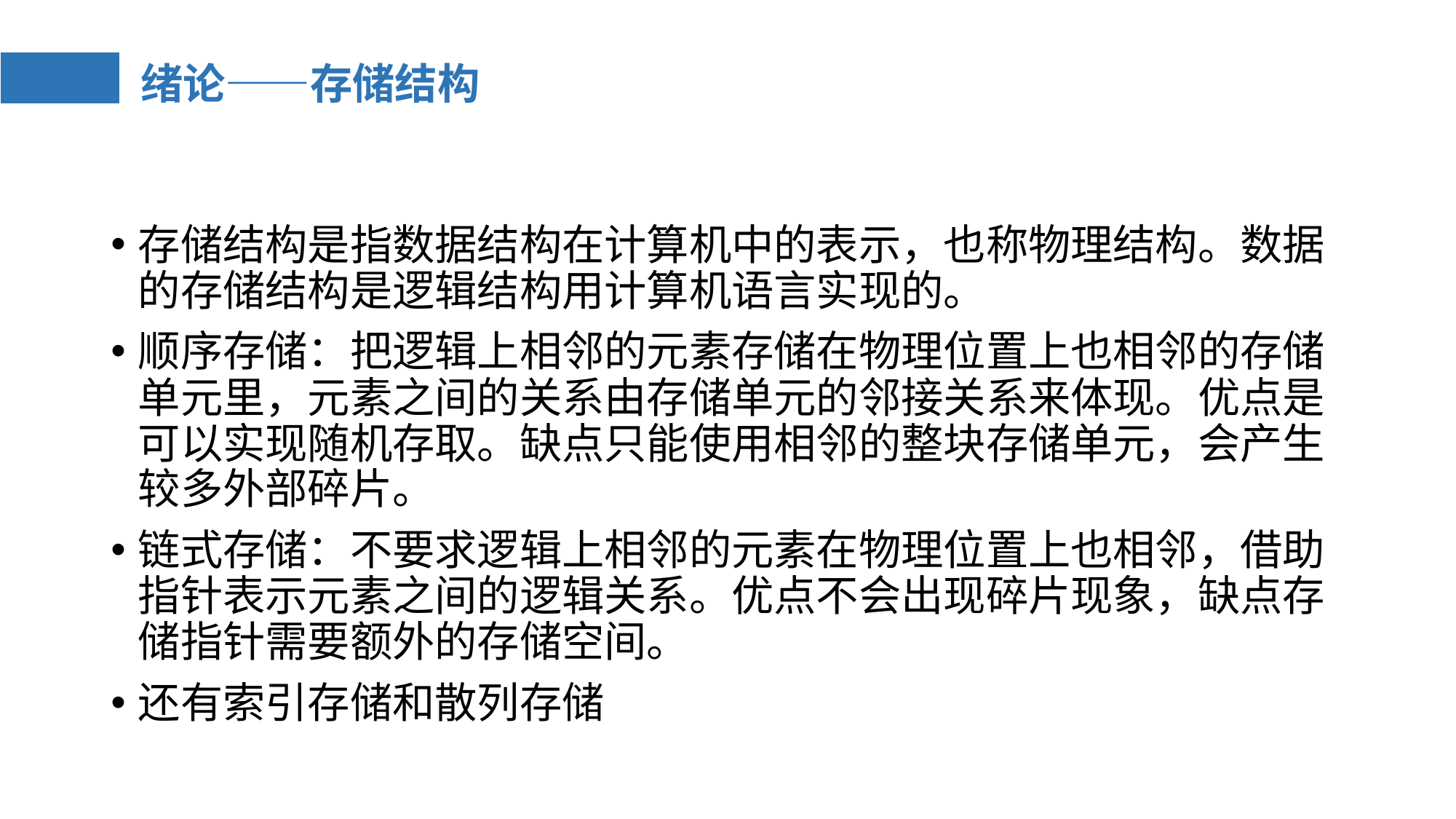

# 绪论——存储结构
存储结构是指数据结构在计算机中的表示，也称物理结构。数据的存储结构是逻辑结构用计算机语言实现的。
顺序存储：把逻辑上相邻的元素存储在物理位置上也相邻的存储单元里，元素之间的关系由存储单元的邻接关系来体现。优点是可以实现随机存取。缺点只能使用相邻的整块存储单元，会产生较多外部碎片。
链式存储：不要求逻辑上相邻的元素在物理位置上也相邻，借助指针表示元素之间的逻辑关系。优点不会出现碎片现象，缺点存储指针需要额外的存储空间。
还有索引存储和散列存储
3